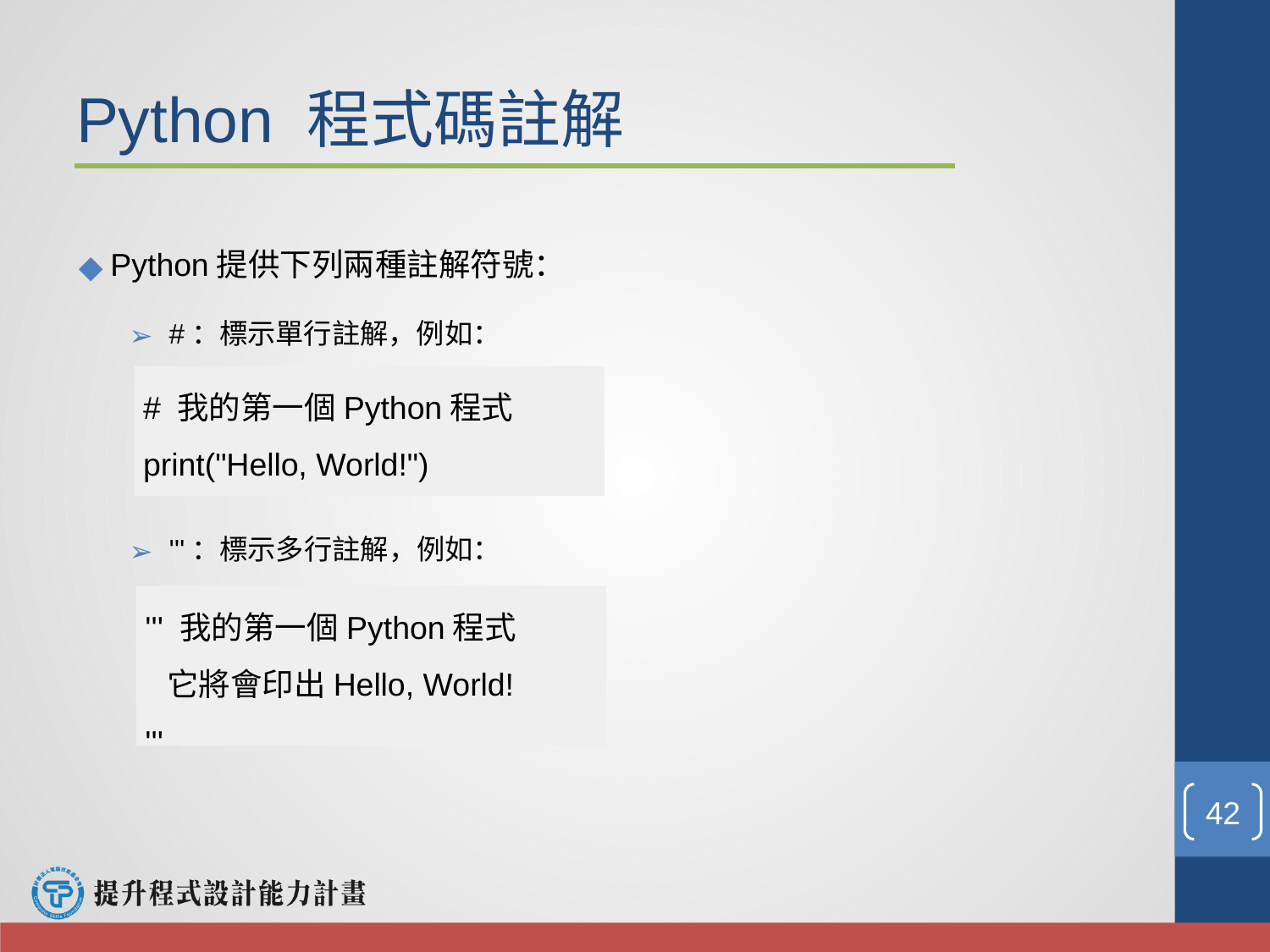

# Python 程式碼註解
Python提供下列兩種註解符號：
#：標示單行註解，例如：

'''：標示多行註解，例如：

# 我的第一個Python程式
print("Hello, World!")

''' 我的第一個Python程式
  它將會印出Hello, World!
'''
42